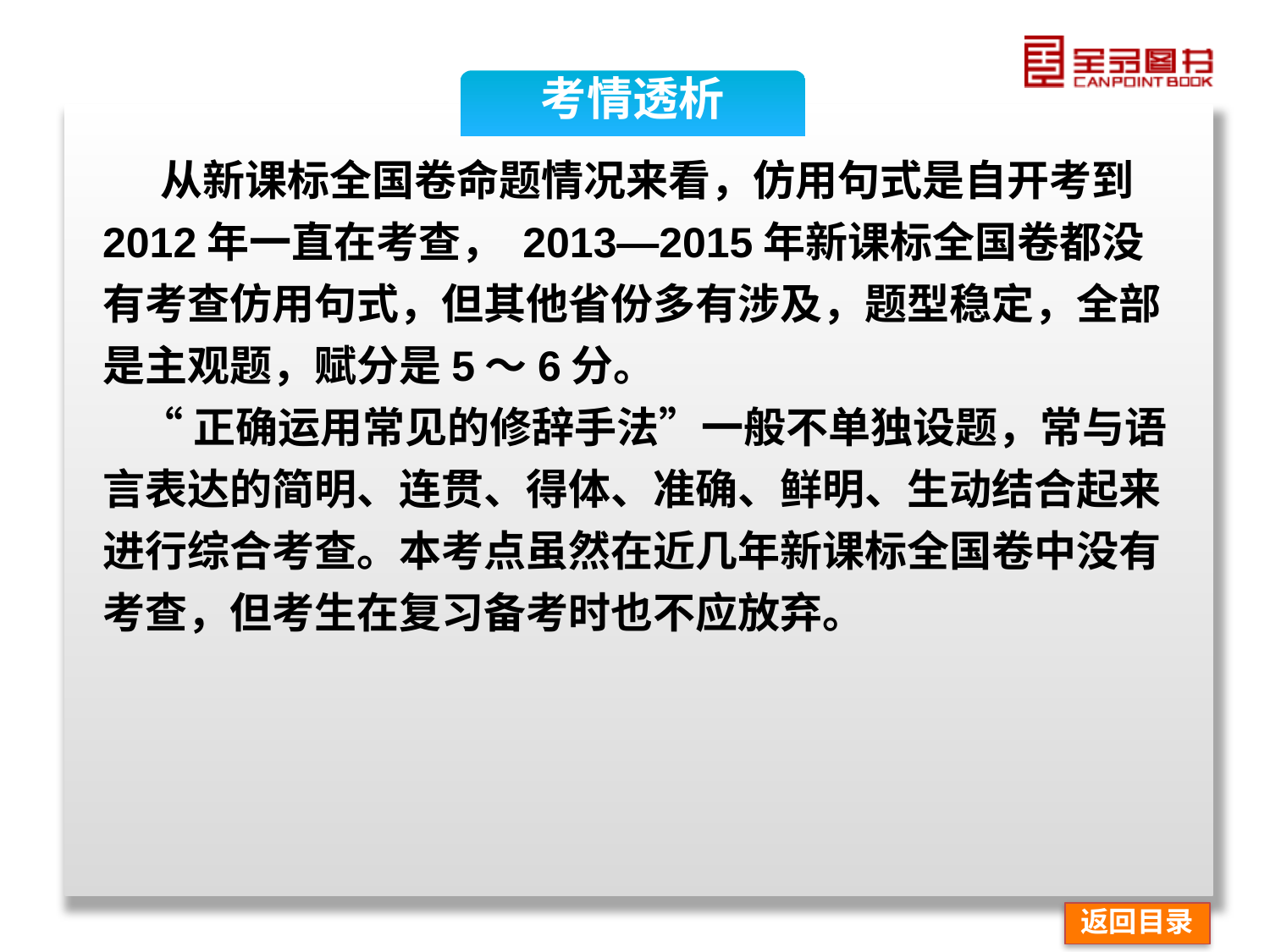

考情透析

     从新课标全国卷命题情况来看，仿用句式是自开考到2012年一直在考查， 2013—2015年新课标全国卷都没有考查仿用句式，但其他省份多有涉及，题型稳定，全部是主观题，赋分是5～6分。
    “正确运用常见的修辞手法”一般不单独设题，常与语言表达的简明、连贯、得体、准确、鲜明、生动结合起来进行综合考查。本考点虽然在近几年新课标全国卷中没有考查，但考生在复习备考时也不应放弃。
返回目录